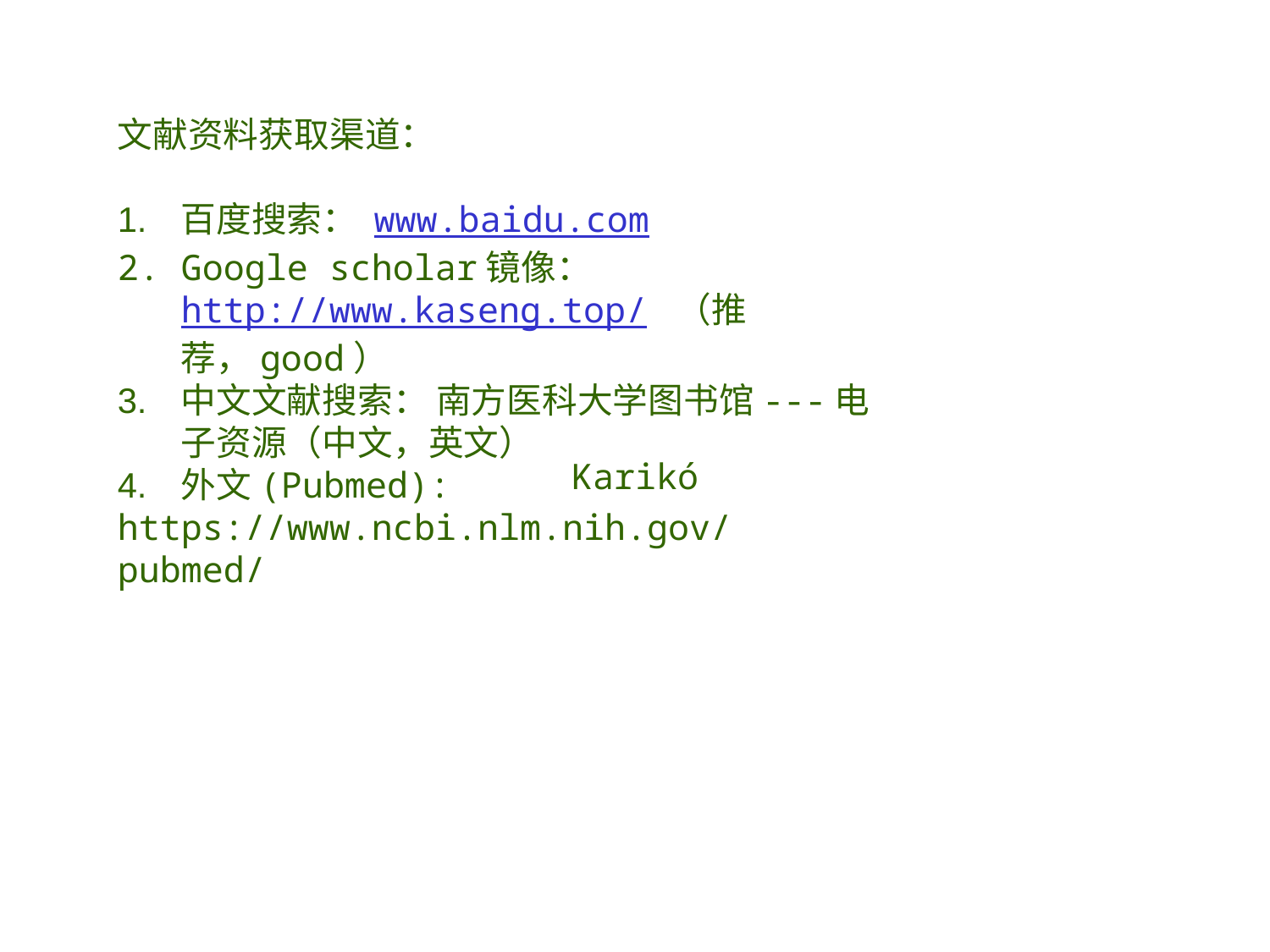

文献资料获取渠道：

百度搜索： www.baidu.com
Google scholar镜像：http://www.kaseng.top/ （推荐，good）
中文文献搜索： 南方医科大学图书馆---电子资源（中文，英文）
外文(Pubmed):
https://www.ncbi.nlm.nih.gov/pubmed/

Karikó